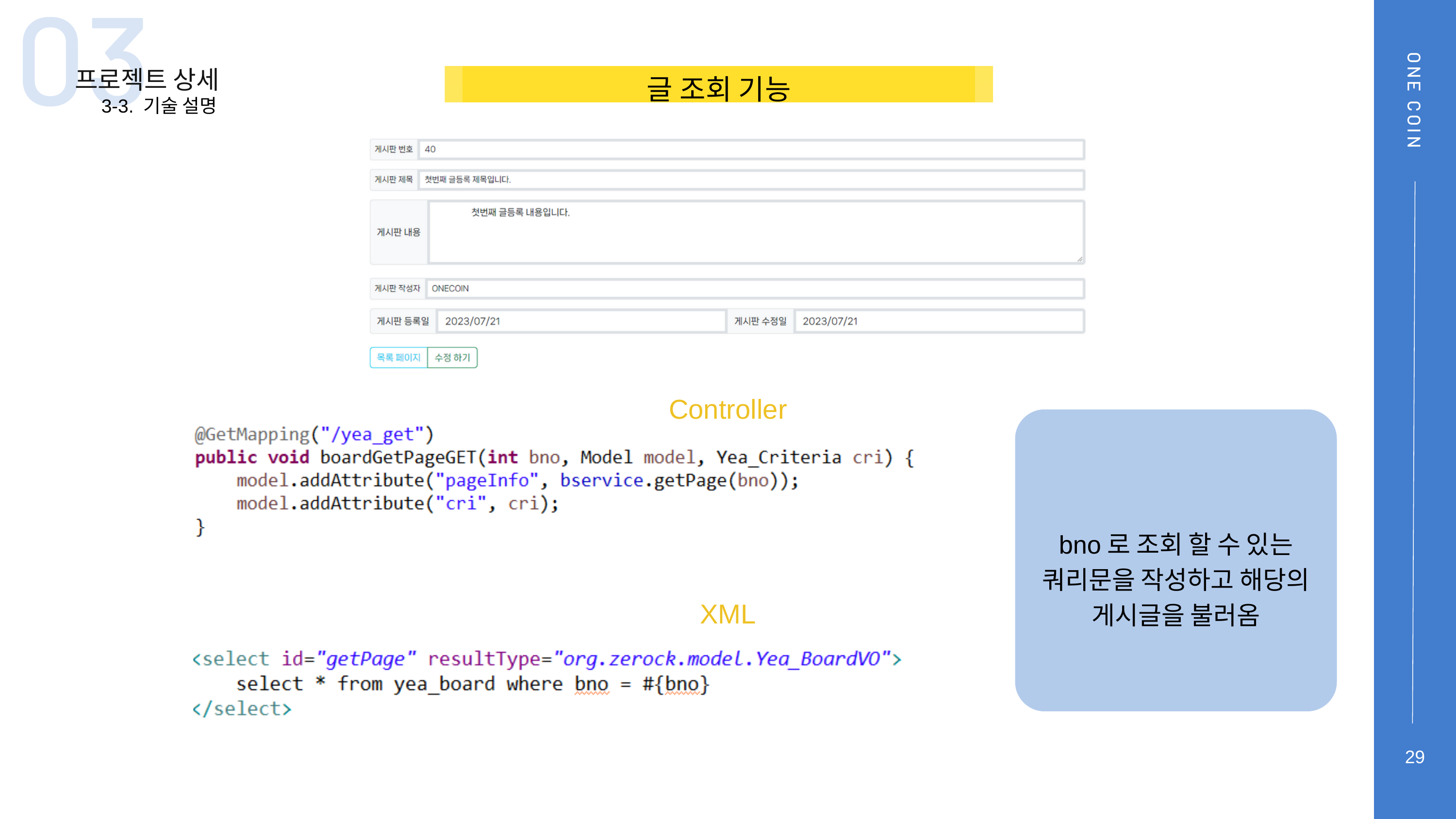

03
프로젝트 상세

글 조회 기능
3-3. 기술 설명
ONE COIN

Controller

bno로 조회 할 수 있는 쿼리문을 작성하고 해당의 게시글을 불러옴
XML

29